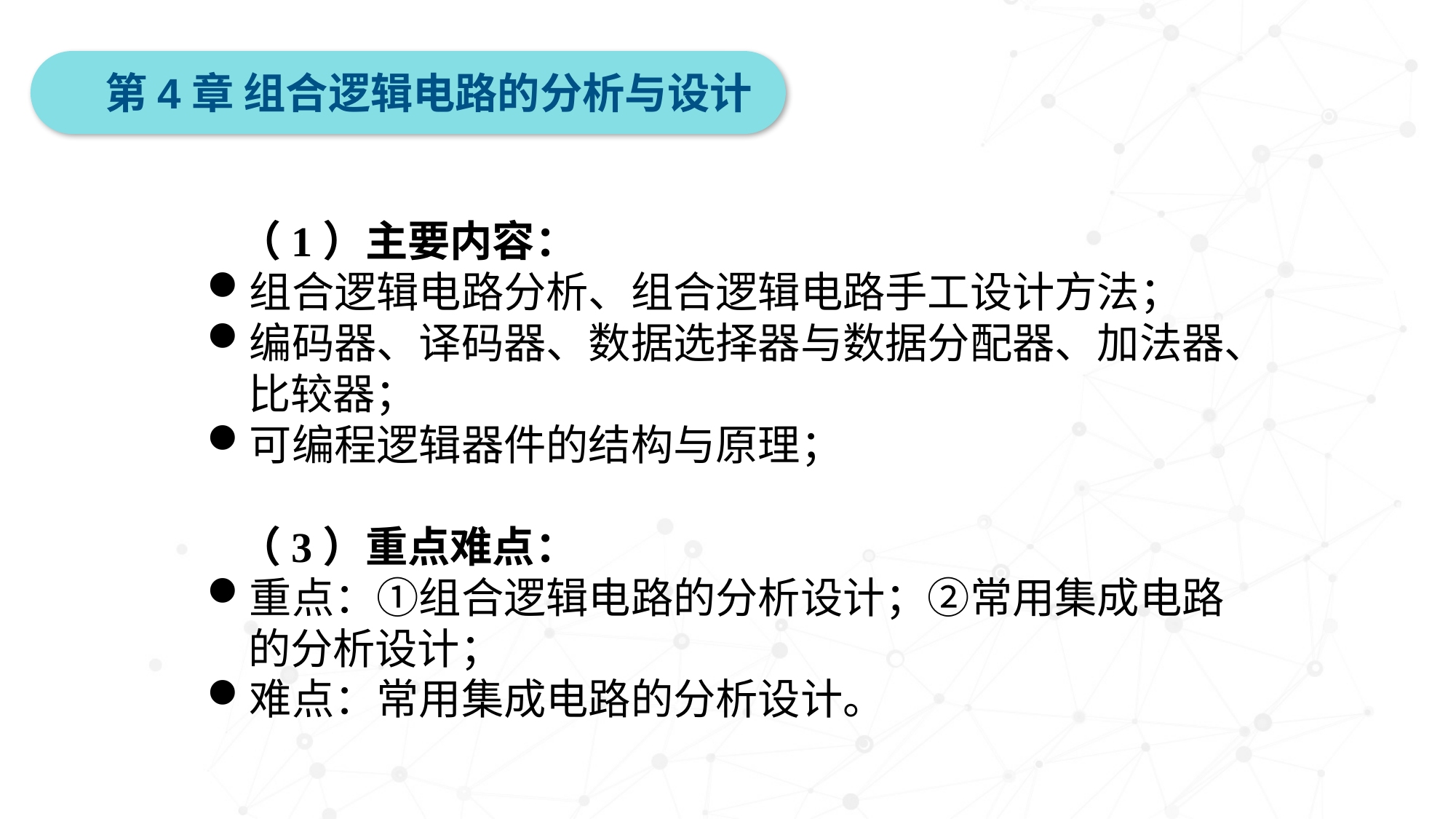

第4章 组合逻辑电路的分析与设计
（1）主要内容：
组合逻辑电路分析、组合逻辑电路手工设计方法；
编码器、译码器、数据选择器与数据分配器、加法器、比较器；
可编程逻辑器件的结构与原理；

（3）重点难点：
重点：①组合逻辑电路的分析设计；②常用集成电路的分析设计；
难点：常用集成电路的分析设计。